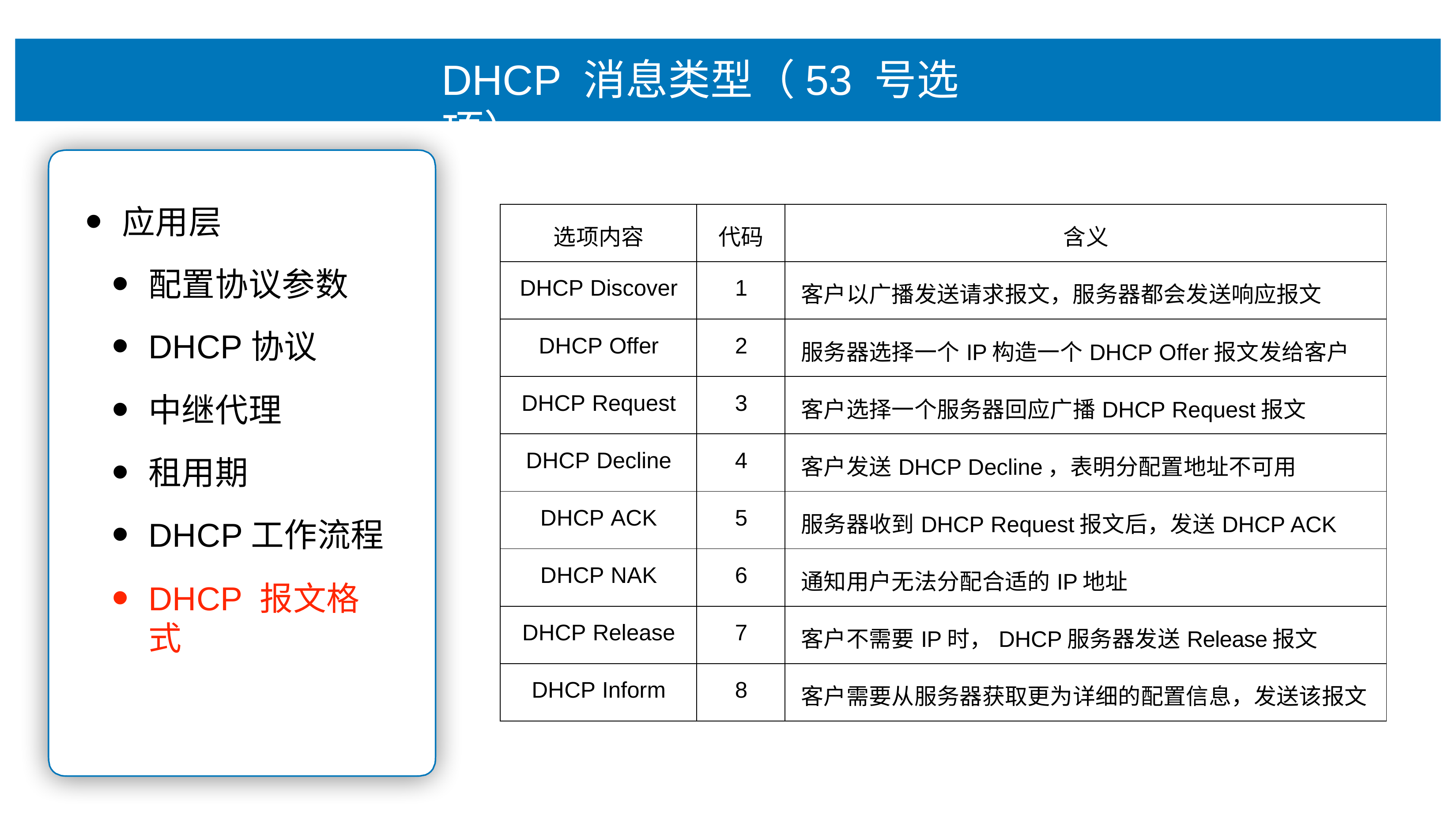

# DHCP 消息类型（53 号选项）

应⽤层
配置协议参数
DHCP协议
中继代理
租⽤期
DHCP⼯作流程
DHCP 报⽂格式
| 选项内容 | 代码 | 含义 |
| --- | --- | --- |
| DHCP Discover | 1 | 客户以⼴播发送请求报⽂，服务器都会发送响应报⽂ |
| DHCP Offer | 2 | 服务器选择⼀个IP构造⼀个DHCP Oﬀer报⽂发给客户 |
| DHCP Request | 3 | 客户选择⼀个服务器回应⼴播DHCP Request报⽂ |
| DHCP Decline | 4 | 客户发送DHCP Decline，表明分配置地址不可⽤ |
| DHCP ACK | 5 | 服务器收到DHCP Request报⽂后，发送DHCP ACK |
| DHCP NAK | 6 | 通知⽤户⽆法分配合适的IP地址 |
| DHCP Release | 7 | 客户不需要IP时，DHCP服务器发送Release报⽂ |
| DHCP Inform | 8 | 客户需要从服务器获取更为详细的配置信息，发送该报⽂ |